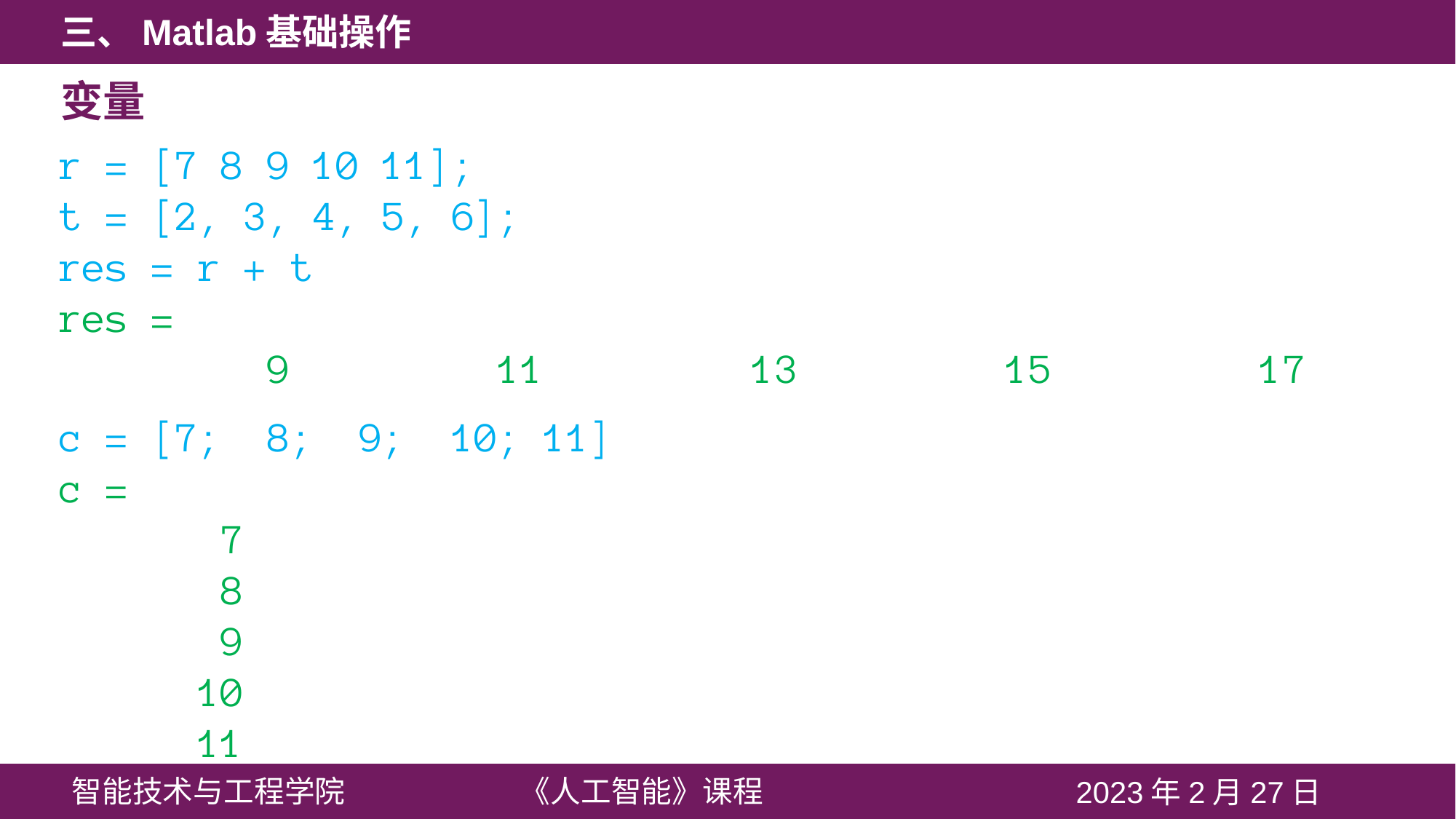

变量
r = [7 8 9 10 11];
t = [2, 3, 4, 5, 6];
res = r + t
res =
         9         11         13         15         17
c = [7;  8;  9;  10; 11]
c =
       7
       8
       9
      10
      11